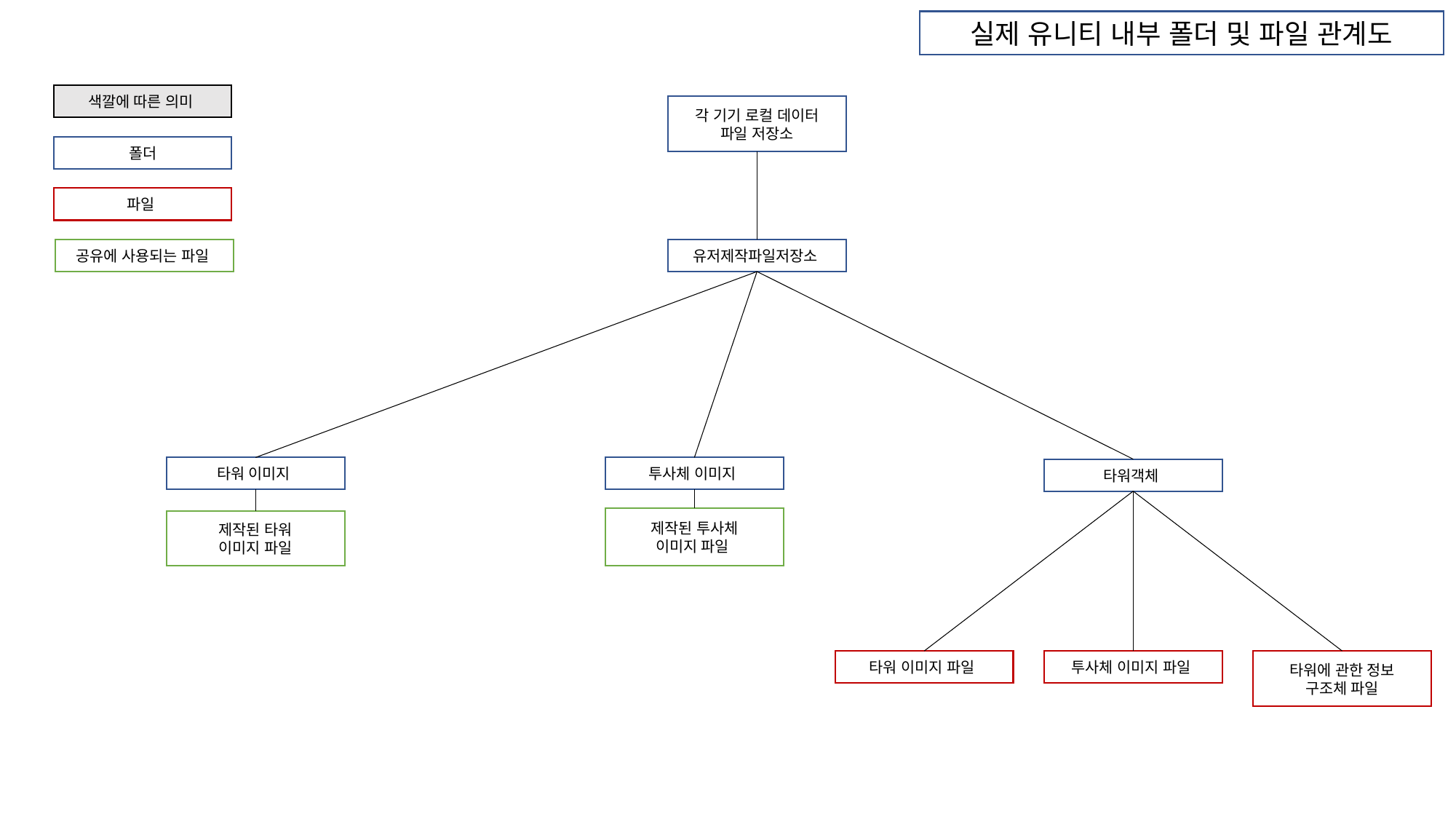

실제 유니티 내부 폴더 및 파일 관계도
색깔에 따른 의미
각 기기 로컬 데이터
파일 저장소
폴더
파일
공유에 사용되는 파일
유저제작파일저장소
타워 이미지
투사체 이미지
타워객체
제작된 투사체
이미지 파일
제작된 타워
이미지 파일
타워 이미지 파일
투사체 이미지 파일
타워에 관한 정보
구조체 파일